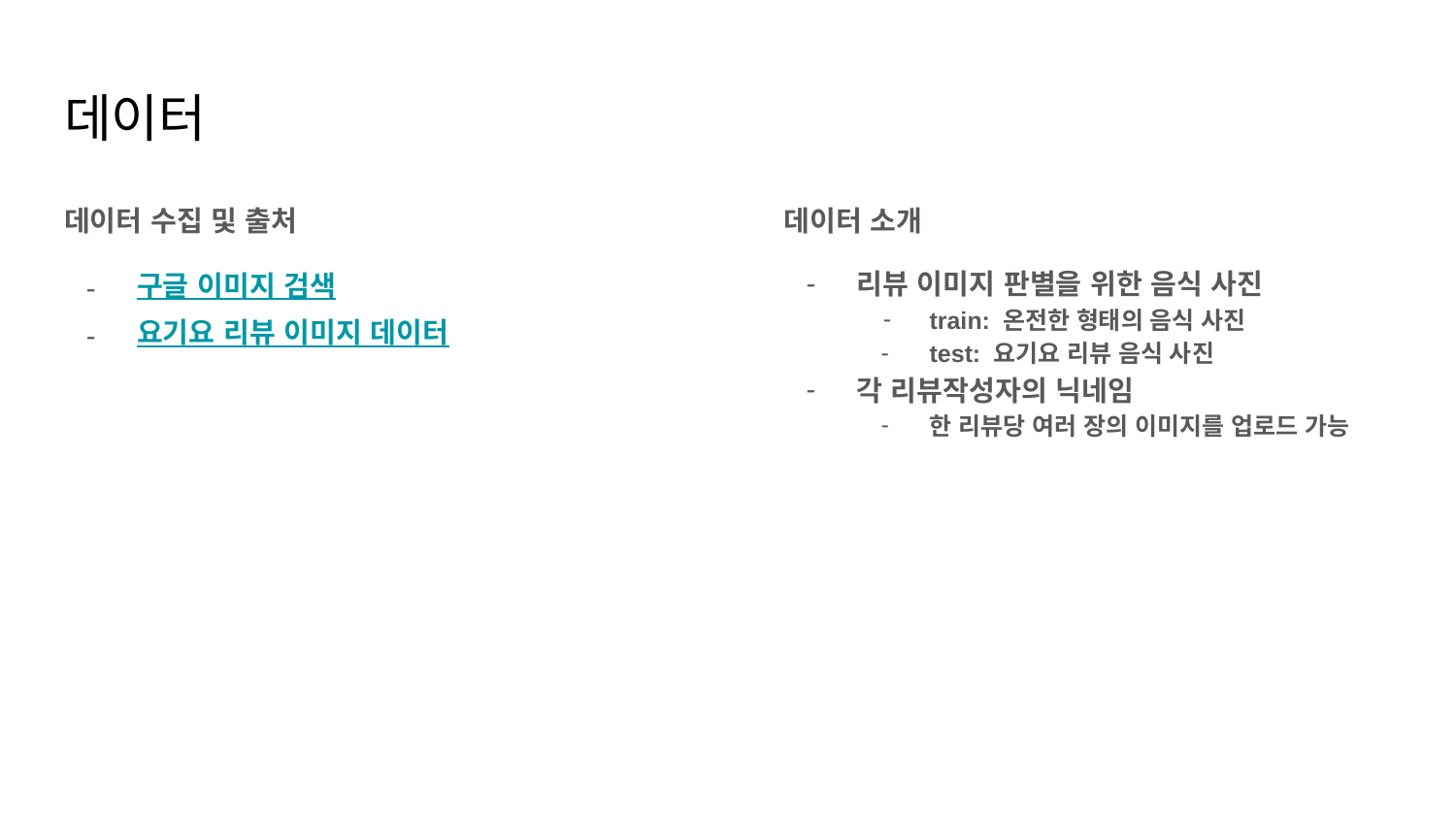

# 데이터
데이터 수집 및 출처
구글 이미지 검색
요기요 리뷰 이미지 데이터

데이터 소개
리뷰 이미지 판별을 위한 음식 사진
train: 온전한 형태의 음식 사진
test: 요기요 리뷰 음식 사진
각 리뷰작성자의 닉네임
한 리뷰당 여러 장의 이미지를 업로드 가능